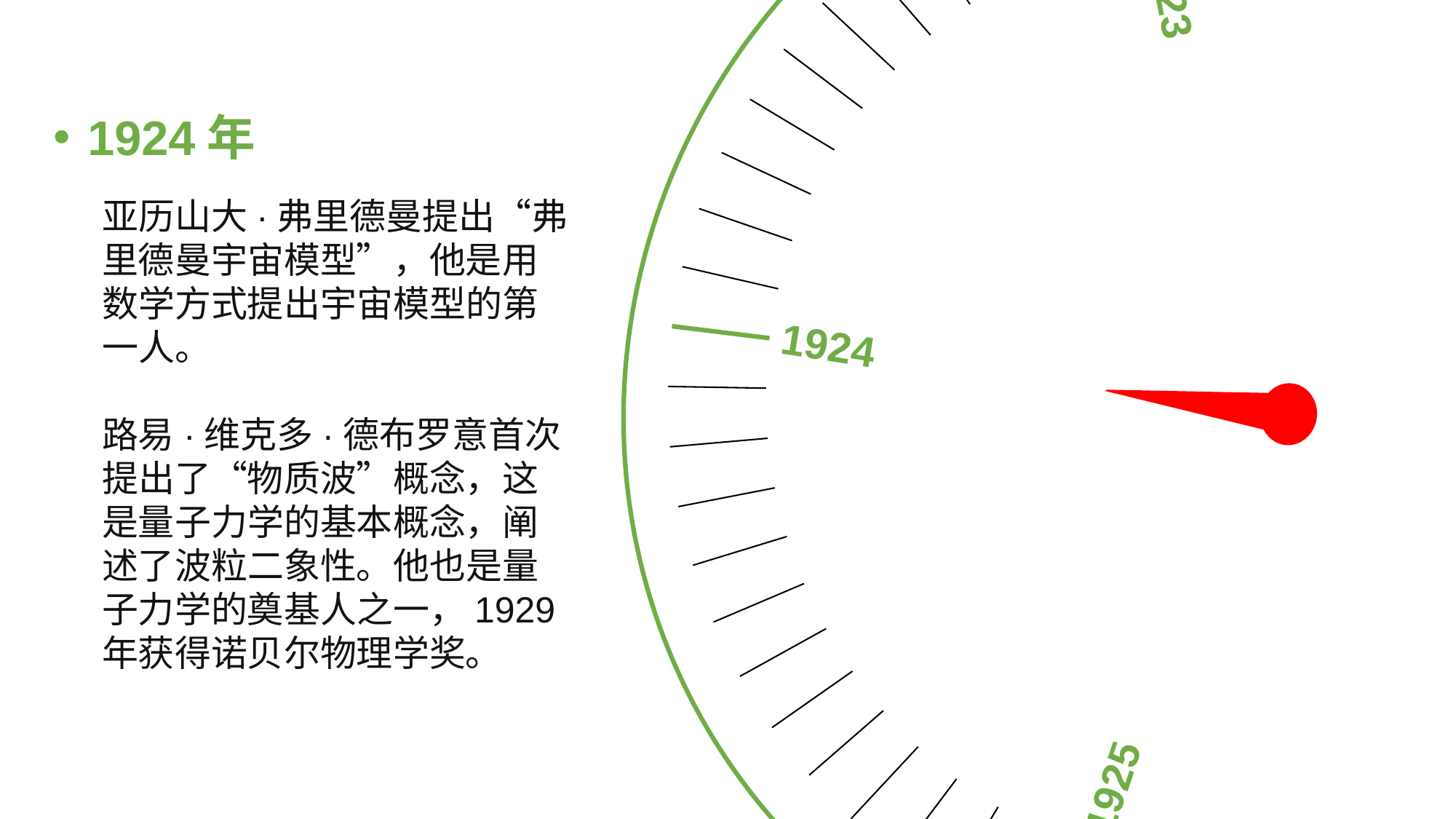

1921
1926
1923
1925
1924
1924年
亚历山大·弗里德曼提出“弗里德曼宇宙模型”，他是用数学方式提出宇宙模型的第一人。

路易·维克多·德布罗意首次提出了“物质波”概念，这是量子力学的基本概念，阐述了波粒二象性。他也是量子力学的奠基人之一，1929年获得诺贝尔物理学奖。